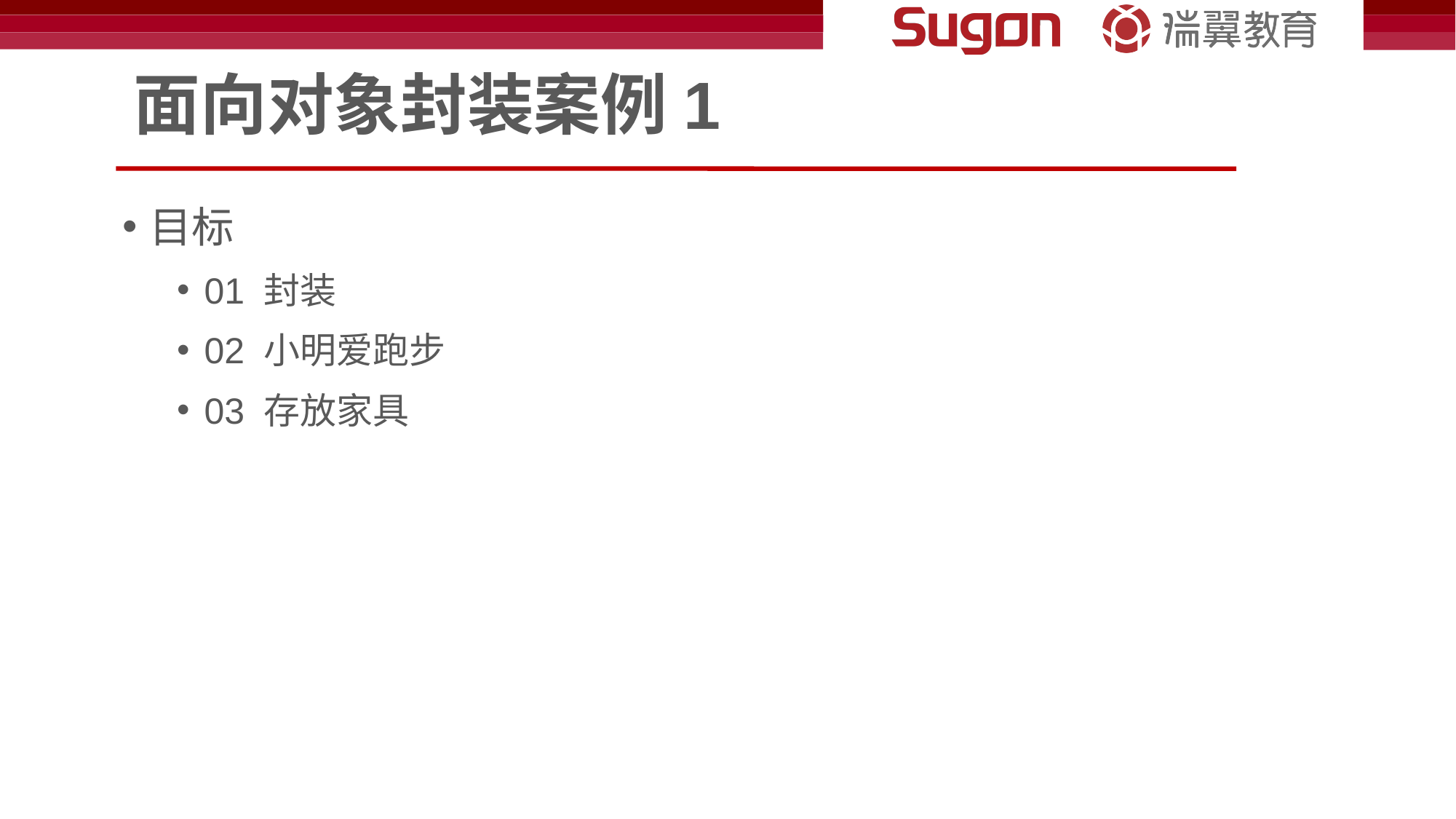

# 面向对象封装案例1
目标
01 封装
02 小明爱跑步
03 存放家具